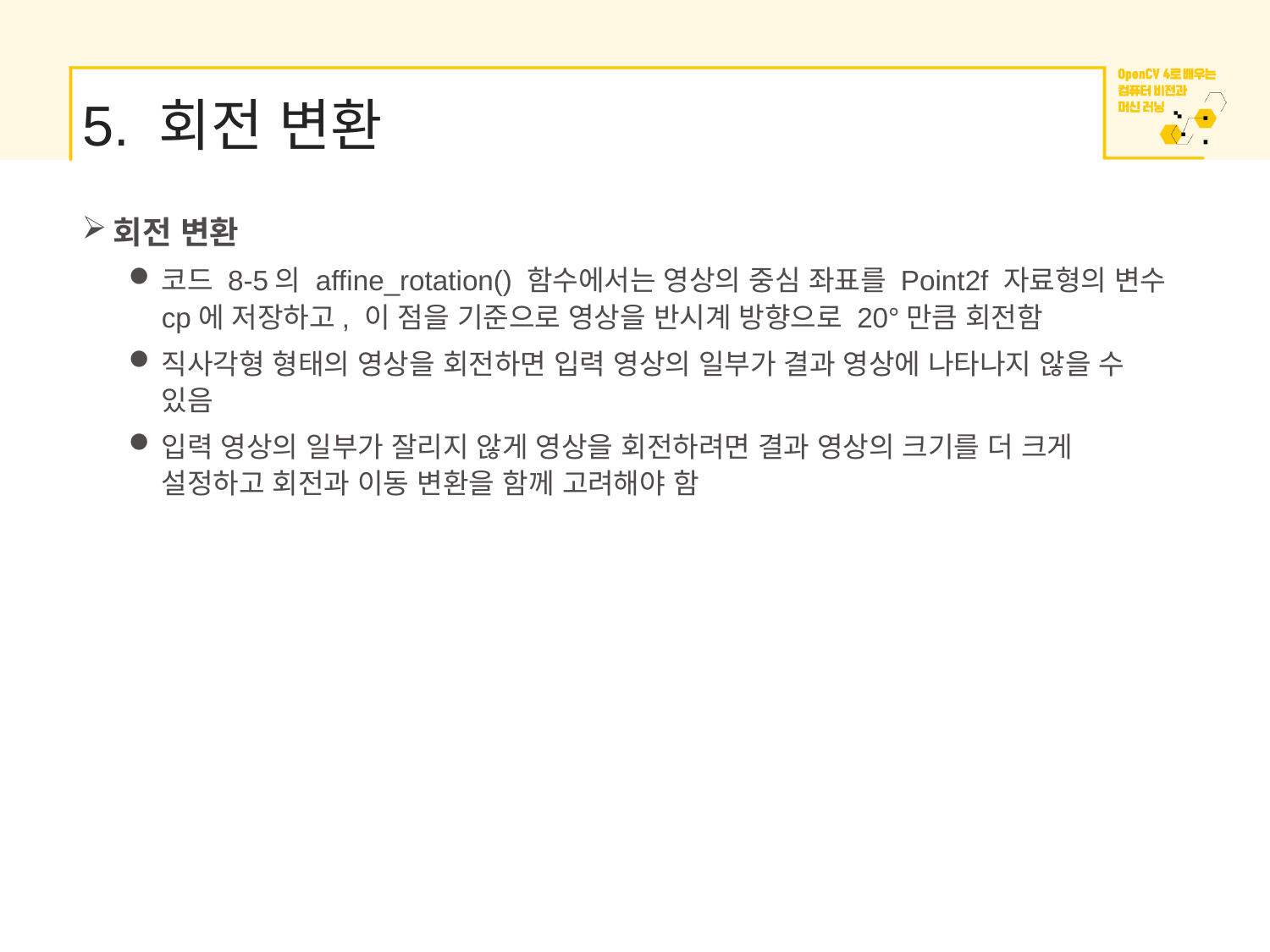

# 5. 회전 변환
회전 변환
코드 8-5의 affine_rotation() 함수에서는 영상의 중심 좌표를 Point2f 자료형의 변수 cp에 저장하고, 이 점을 기준으로 영상을 반시계 방향으로 20°만큼 회전함
직사각형 형태의 영상을 회전하면 입력 영상의 일부가 결과 영상에 나타나지 않을 수 있음
입력 영상의 일부가 잘리지 않게 영상을 회전하려면 결과 영상의 크기를 더 크게 설정하고 회전과 이동 변환을 함께 고려해야 함